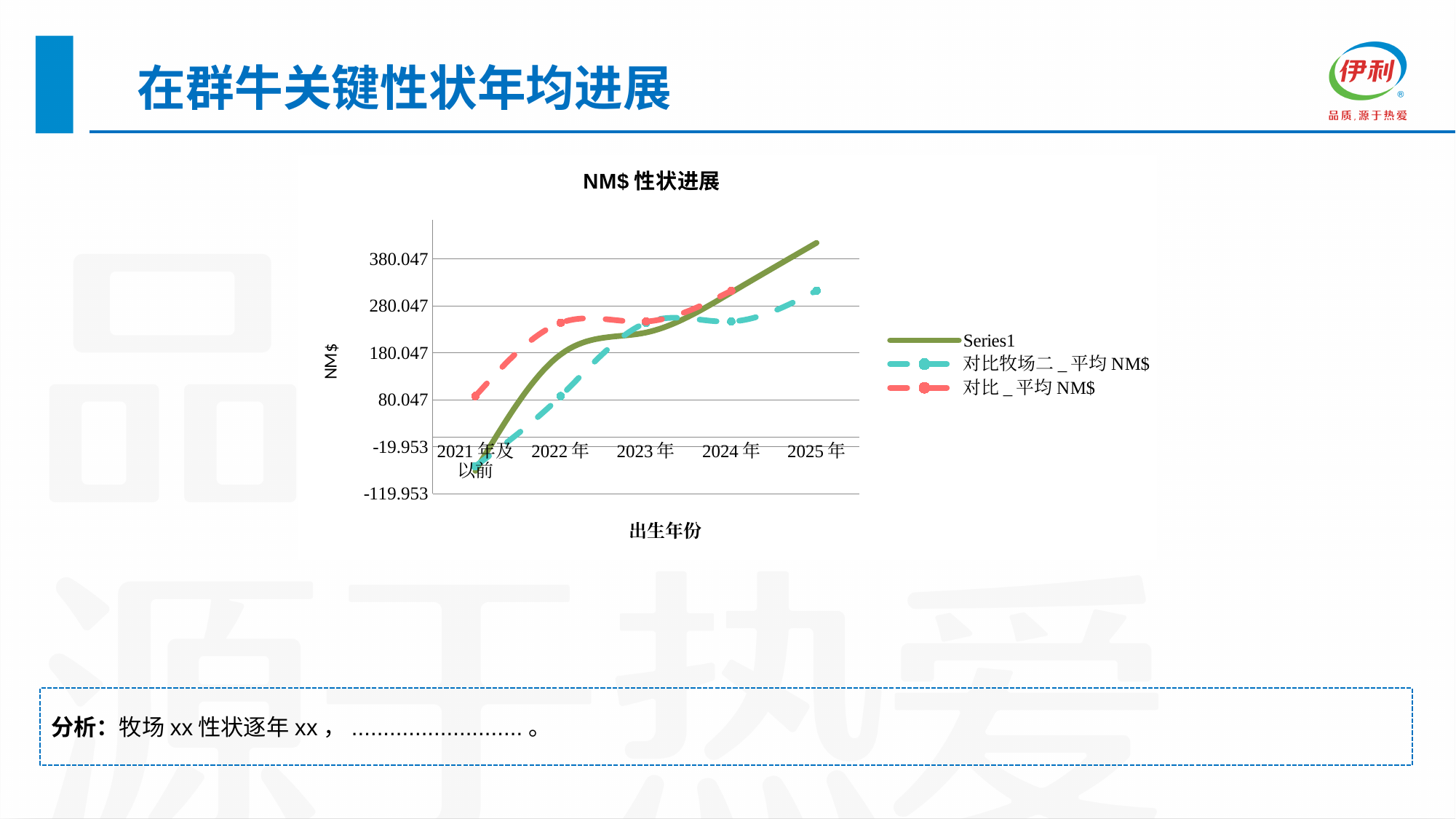

在群牛关键性状年均进展

### Chart: NM$性状进展

| Category |  | 对比牧场二_平均NM$ | 对比_平均NM$ |
|---|---|---|---|
| 2021年及以前 | -71.34 | -61.24 | 88.18 |
| 2022年 | 176.93 | 88.18 | 244.39 |
| 2023年 | 223.65 | 244.39 | 247.16 |
| 2024年 | 309.01 | 247.16 | 312.71 |
| 2025年 | 414.79 | 312.71 | None |
分析：牧场xx性状逐年xx，...........................。